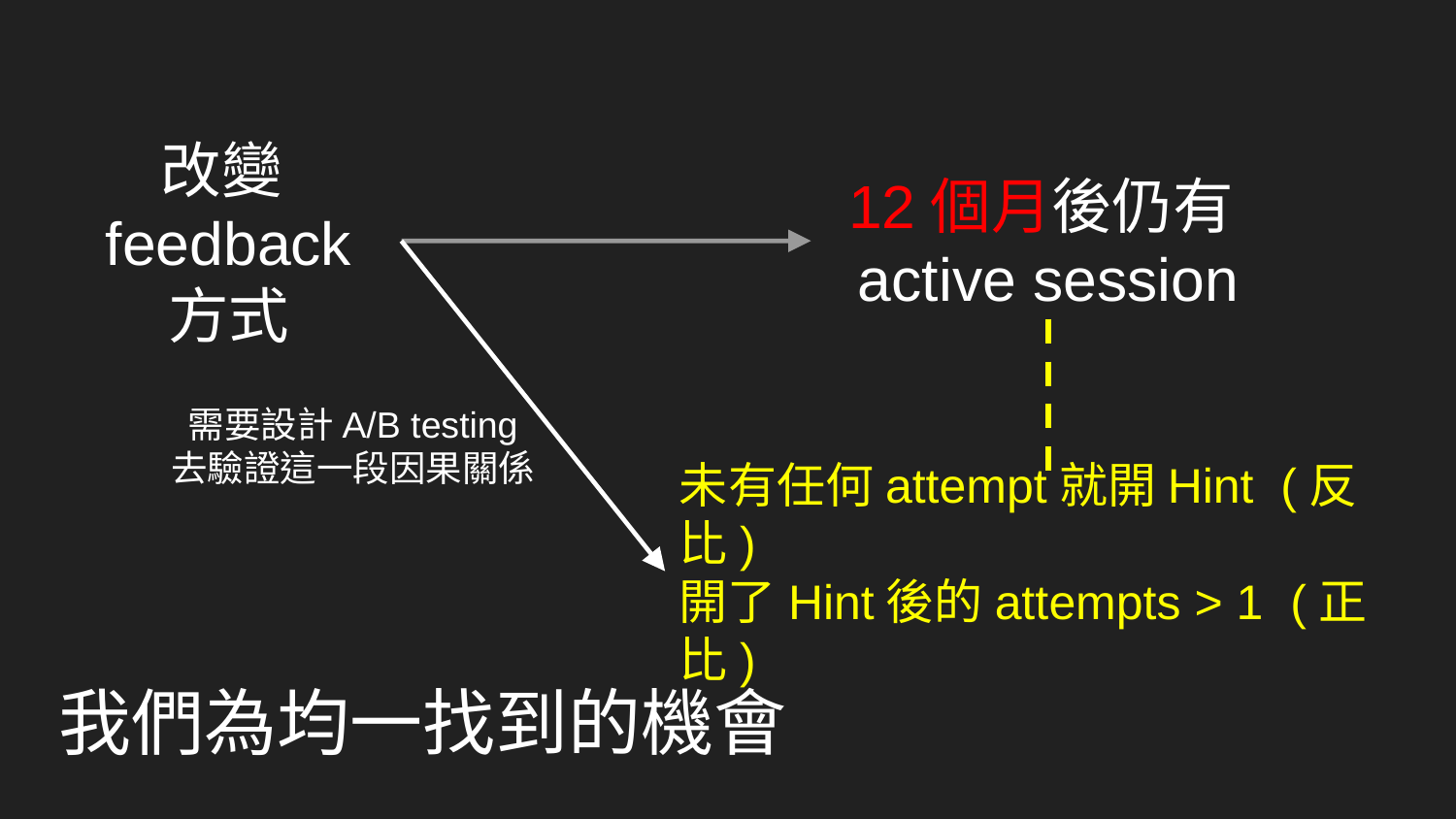

改變feedback
方式
12個月後仍有active session
需要設計A/B testing
去驗證這一段因果關係
未有任何attempt就開Hint  (反比)
開了Hint後的attempts > 1  (正比)
# 我們為均一找到的機會